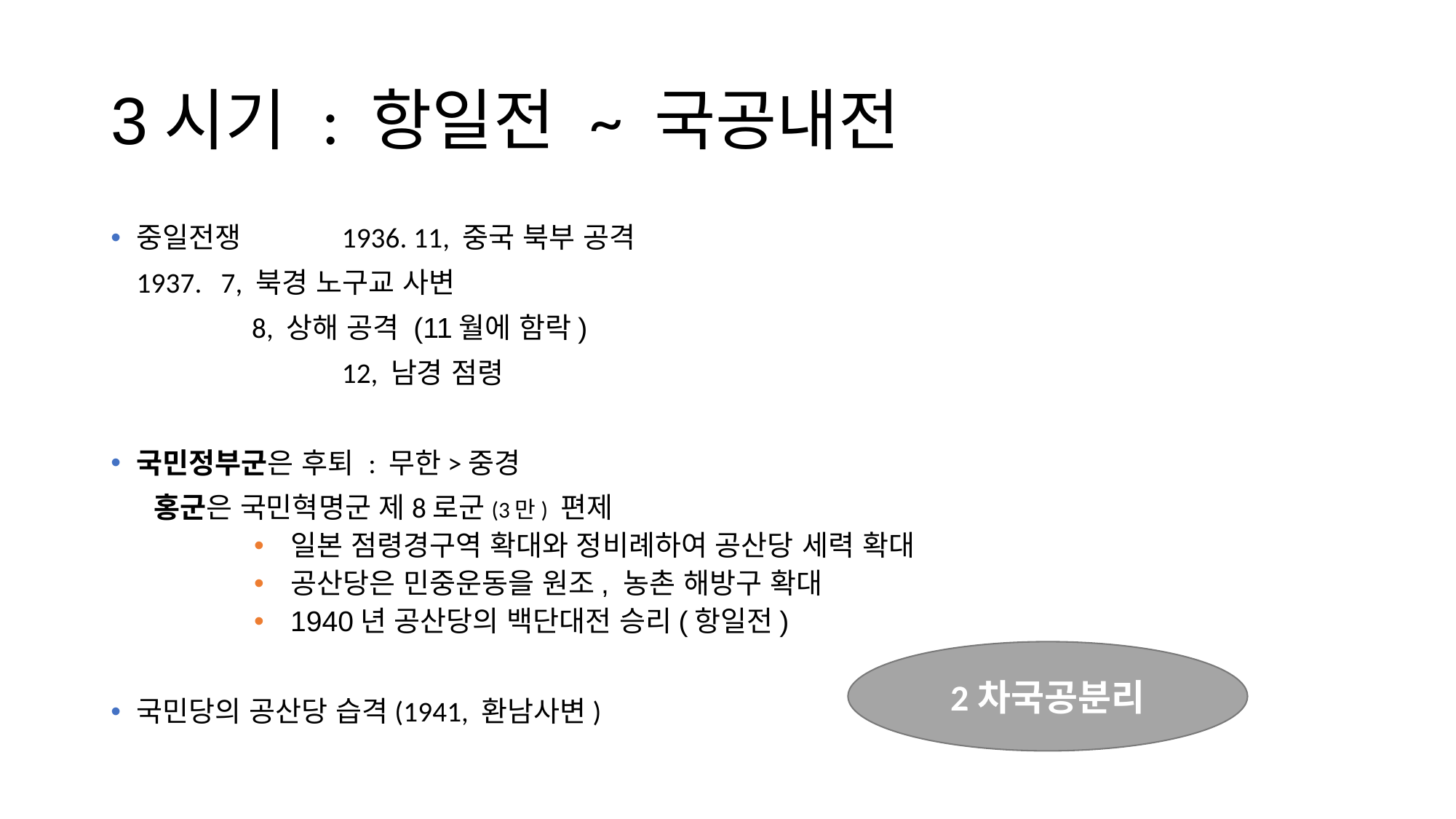

# 3시기 : 항일전 ~ 국공내전
중일전쟁	1936. 11, 중국 북부 공격
			1937.   7, 북경 노구교 사변
	   			  8, 상해 공격 (11월에 함락)
	 		 	12, 남경 점령

국민정부군은 후퇴 : 무한>중경
   홍군은 국민혁명군 제8로군(3만) 편제
일본 점령경구역 확대와 정비례하여 공산당 세력 확대
공산당은 민중운동을 원조, 농촌 해방구 확대
1940년 공산당의 백단대전 승리(항일전)

국민당의 공산당 습격(1941, 환남사변)
2차국공분리